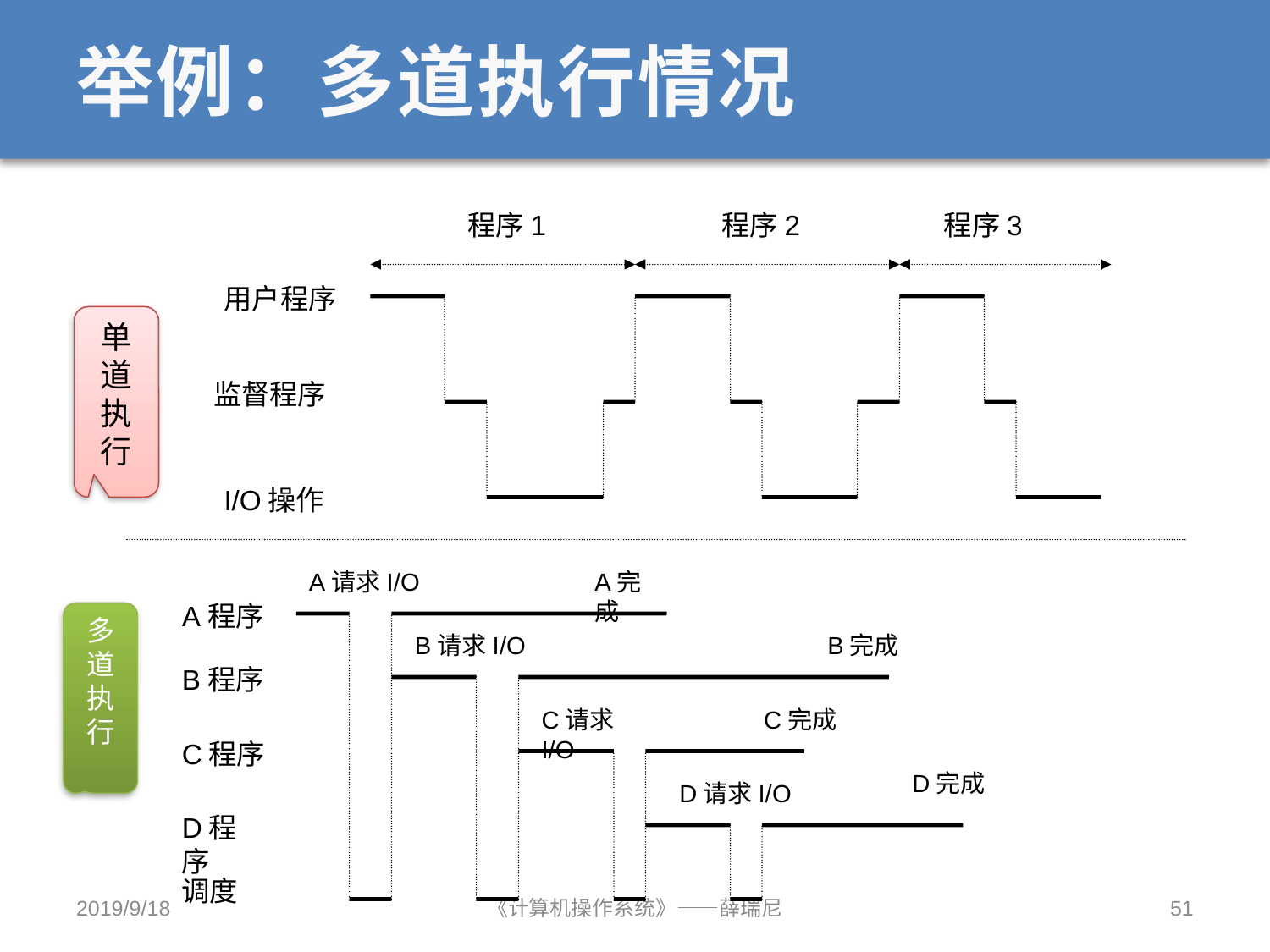

# 举例：多道执行情况
程序1
程序2
程序3

用户程序

单道执行
监督程序

I/O操作

A请求I/O
A完成
A程序
多道执行

B请求I/O
B完成
B程序

C请求I/O
C完成
C程序

D完成
D请求I/O
D程序

调度
2019/9/18
《计算机操作系统》——薛瑞尼
51